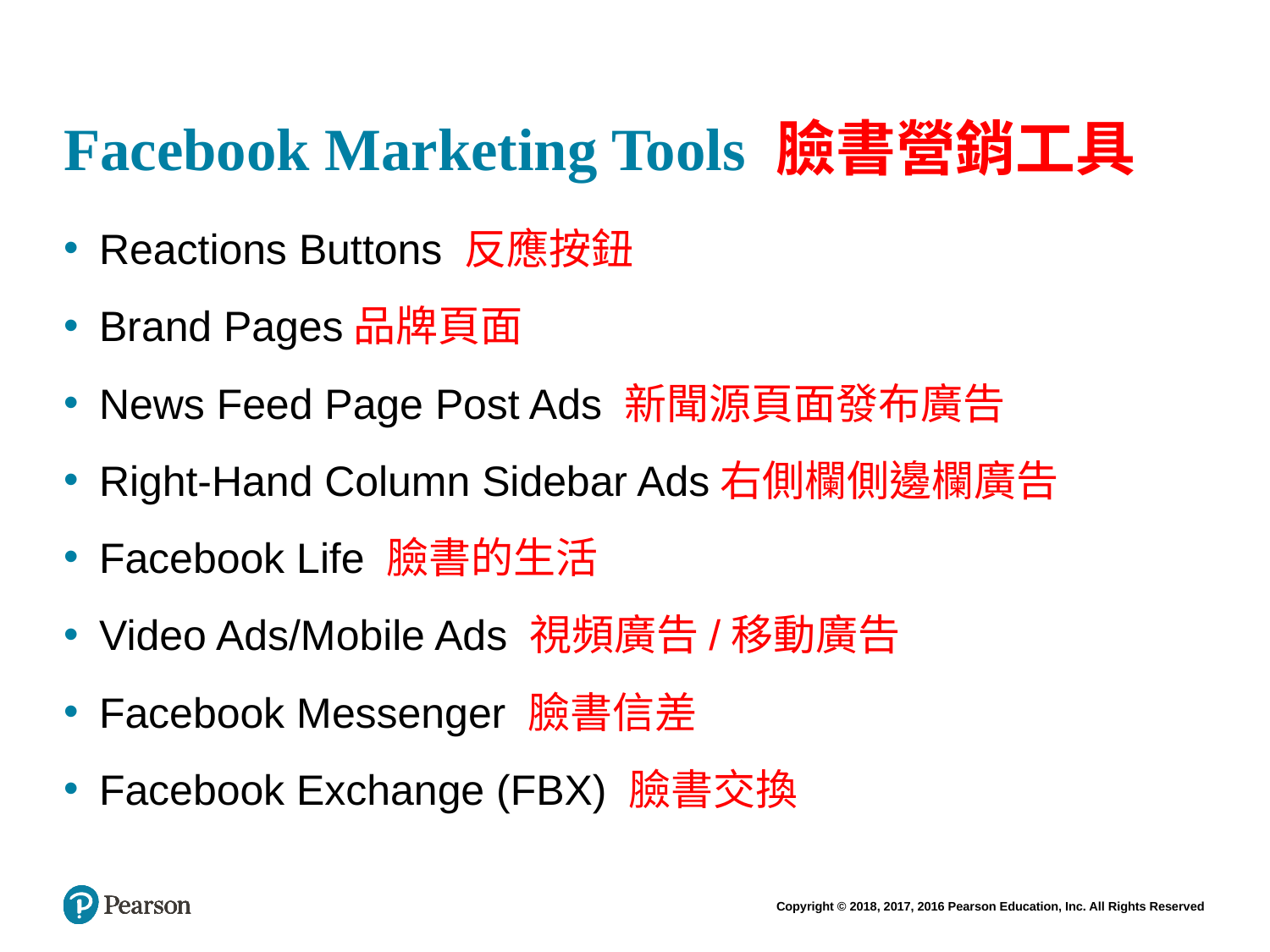

# Facebook Marketing Tools 臉書營銷工具
Reactions Buttons 反應按鈕
Brand Pages品牌頁面
News Feed Page Post Ads 新聞源頁面發布廣告
Right-Hand Column Sidebar Ads右側欄側邊欄廣告
Facebook Life 臉書的生活
Video Ads/Mobile Ads 視頻廣告/移動廣告
Facebook Messenger 臉書信差
Facebook Exchange (FBX) 臉書交換